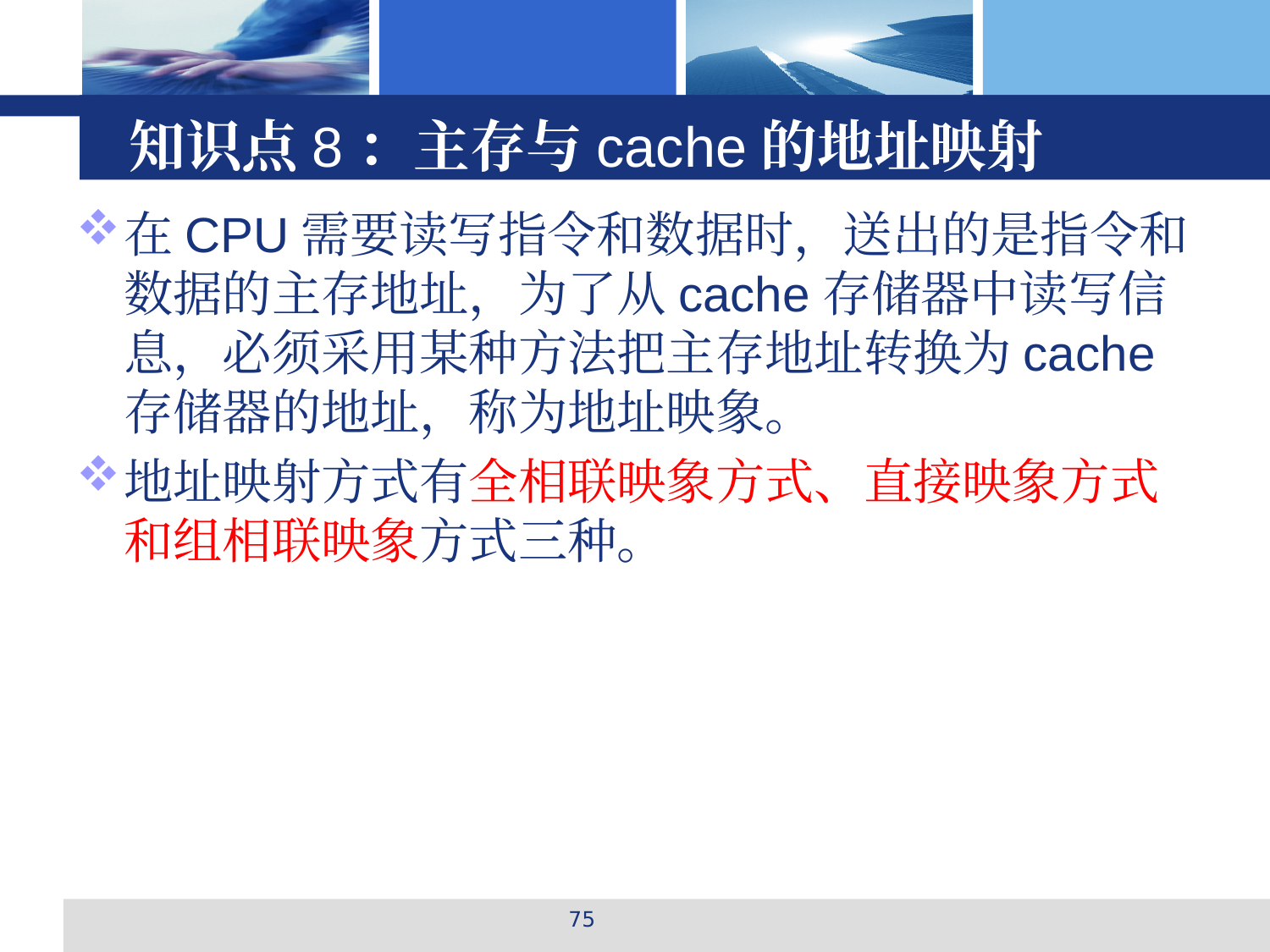

# 知识点8：主存与cache的地址映射
在CPU需要读写指令和数据时，送出的是指令和数据的主存地址，为了从cache存储器中读写信息，必须采用某种方法把主存地址转换为cache存储器的地址，称为地址映象。
地址映射方式有全相联映象方式、直接映象方式和组相联映象方式三种。

75